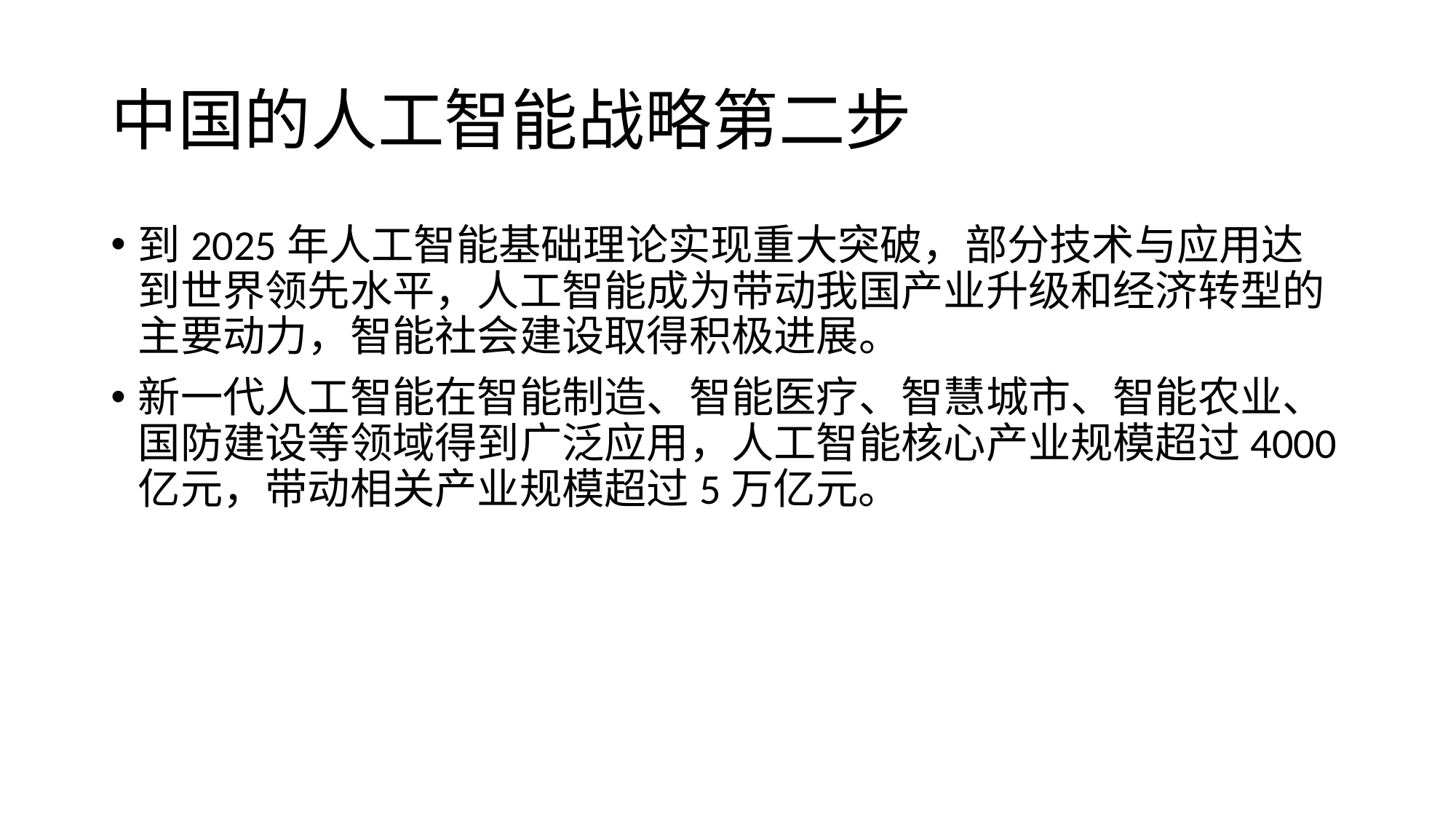

# 中国的人工智能战略第二步
到2025年人工智能基础理论实现重大突破，部分技术与应用达到世界领先水平，人工智能成为带动我国产业升级和经济转型的主要动力，智能社会建设取得积极进展。
新一代人工智能在智能制造、智能医疗、智慧城市、智能农业、国防建设等领域得到广泛应用，人工智能核心产业规模超过4000亿元，带动相关产业规模超过5万亿元。